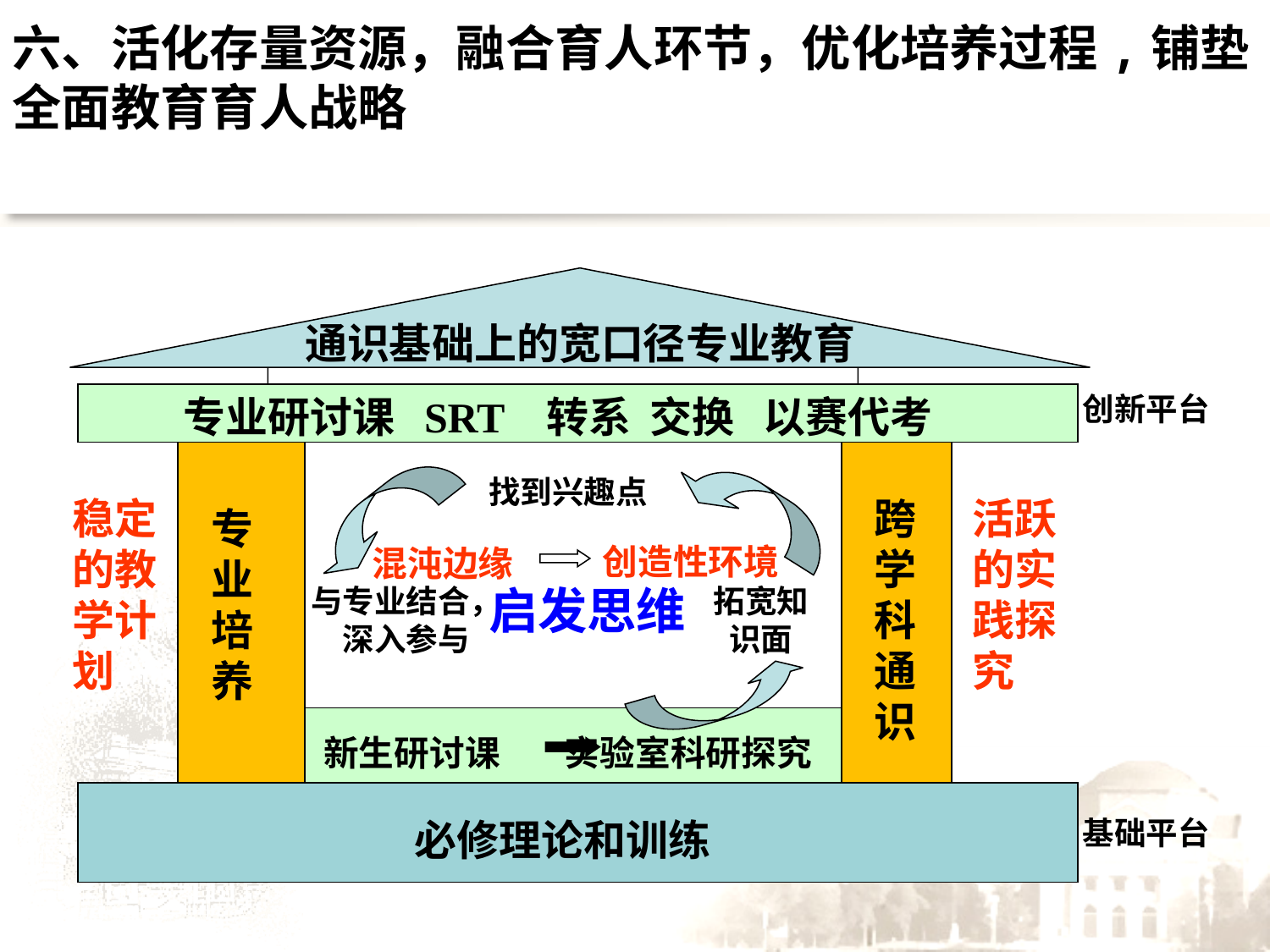

六、活化存量资源，融合育人环节，优化培养过程,铺垫全面教育育人战略

通识基础上的宽口径专业教育

创新平台

专业研讨课  SRT   转系  交换   以赛代考

找到兴趣点

稳定的教学计划
跨学科通识
活跃的实践探究

专业培养
创造性环境
混沌边缘

启发思维
与专业结合，深入参与
拓宽知识面

新生研讨课        实验室科研探究

基础平台
必修理论和训练